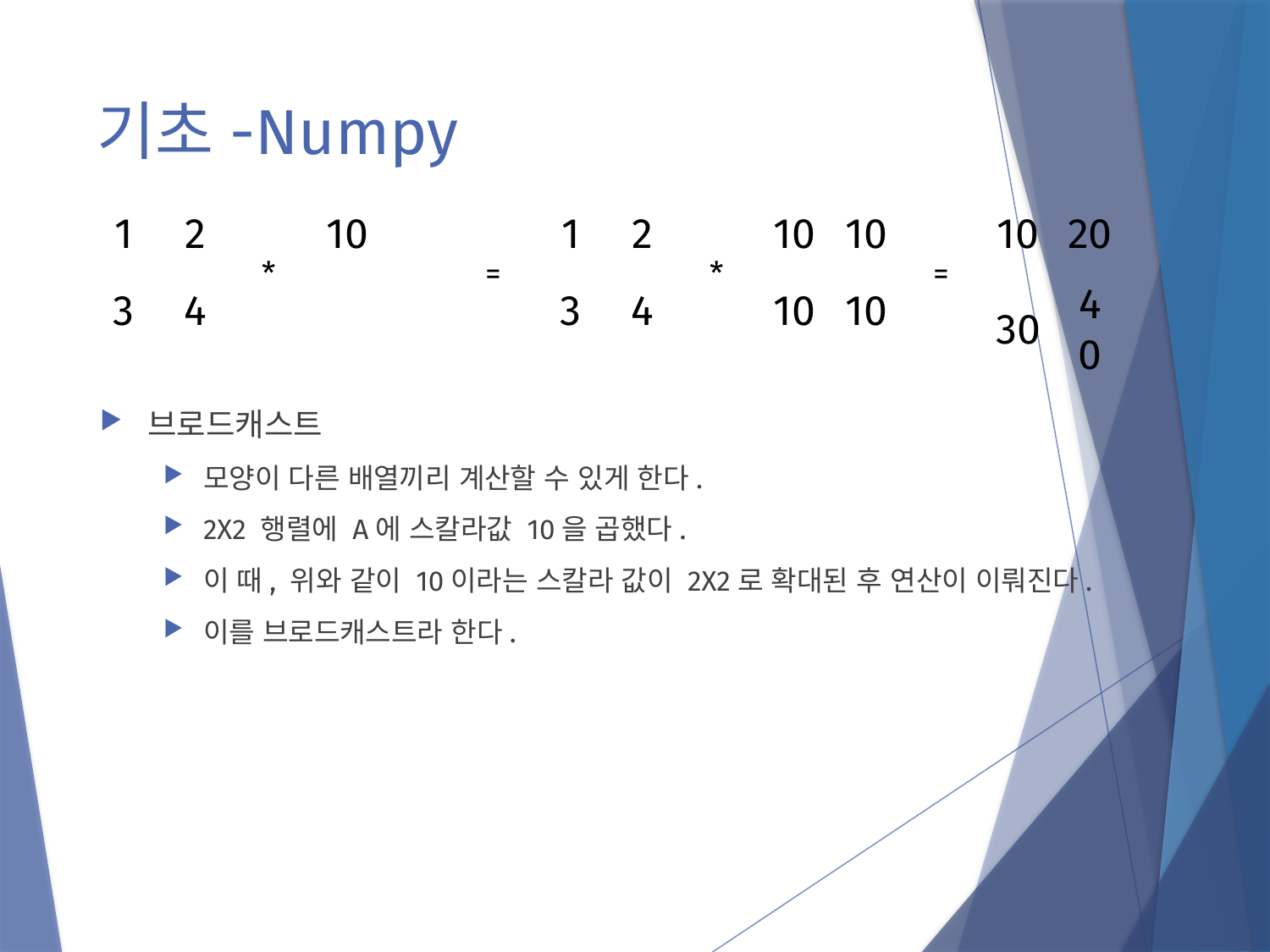

# 기초-Numpy
| 1 | 2 |
| --- | --- |
| 3 | 4 |
| 10 |  |
| --- | --- |
|  |  |
| 1 | 2 |
| --- | --- |
| 3 | 4 |
| 10 | 10 |
| --- | --- |
| 10 | 10 |
| 10 | 20 |
| --- | --- |
| 30 | 40 |
*
=
*
=
브로드캐스트
모양이 다른 배열끼리 계산할 수 있게 한다.
2X2 행렬에 A에 스칼라값 10을 곱했다.
이 때, 위와 같이 10이라는 스칼라 값이 2X2로 확대된 후 연산이 이뤄진다.
이를 브로드캐스트라 한다.